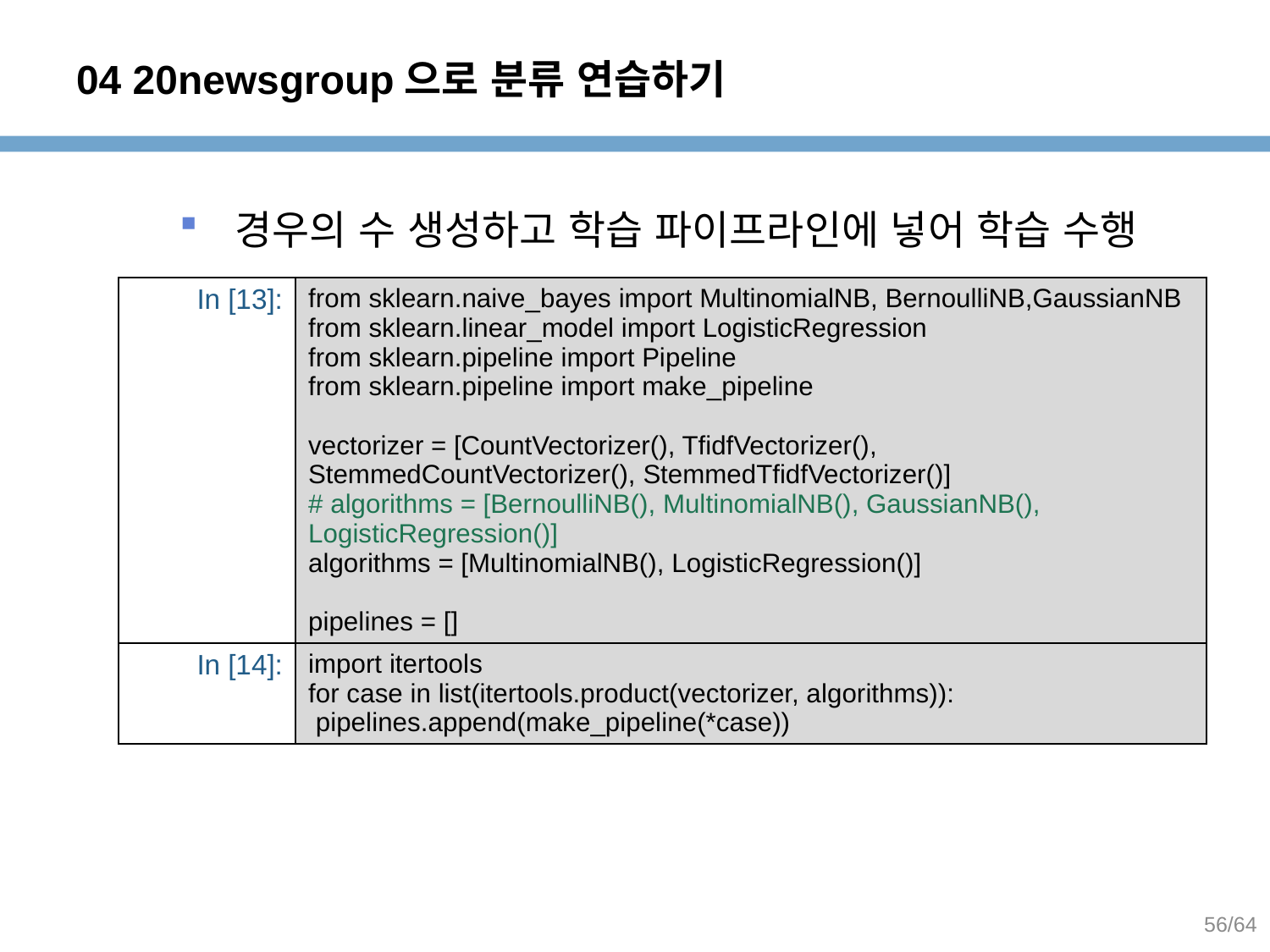

# 04 20newsgroup으로 분류 연습하기
경우의 수 생성하고 학습 파이프라인에 넣어 학습 수행
| In [13]: | from sklearn.naive\_bayes import MultinomialNB, BernoulliNB,GaussianNB from sklearn.linear\_model import LogisticRegression from sklearn.pipeline import Pipeline from sklearn.pipeline import make\_pipeline vectorizer = [CountVectorizer(), TfidfVectorizer(), StemmedCountVectorizer(), StemmedTfidfVectorizer()] # algorithms = [BernoulliNB(), MultinomialNB(), GaussianNB(), LogisticRegression()] algorithms = [MultinomialNB(), LogisticRegression()] pipelines = [] |
| --- | --- |
| In [14]: | import itertools for case in list(itertools.product(vectorizer, algorithms)): pipelines.append(make\_pipeline(\*case)) |
56/64